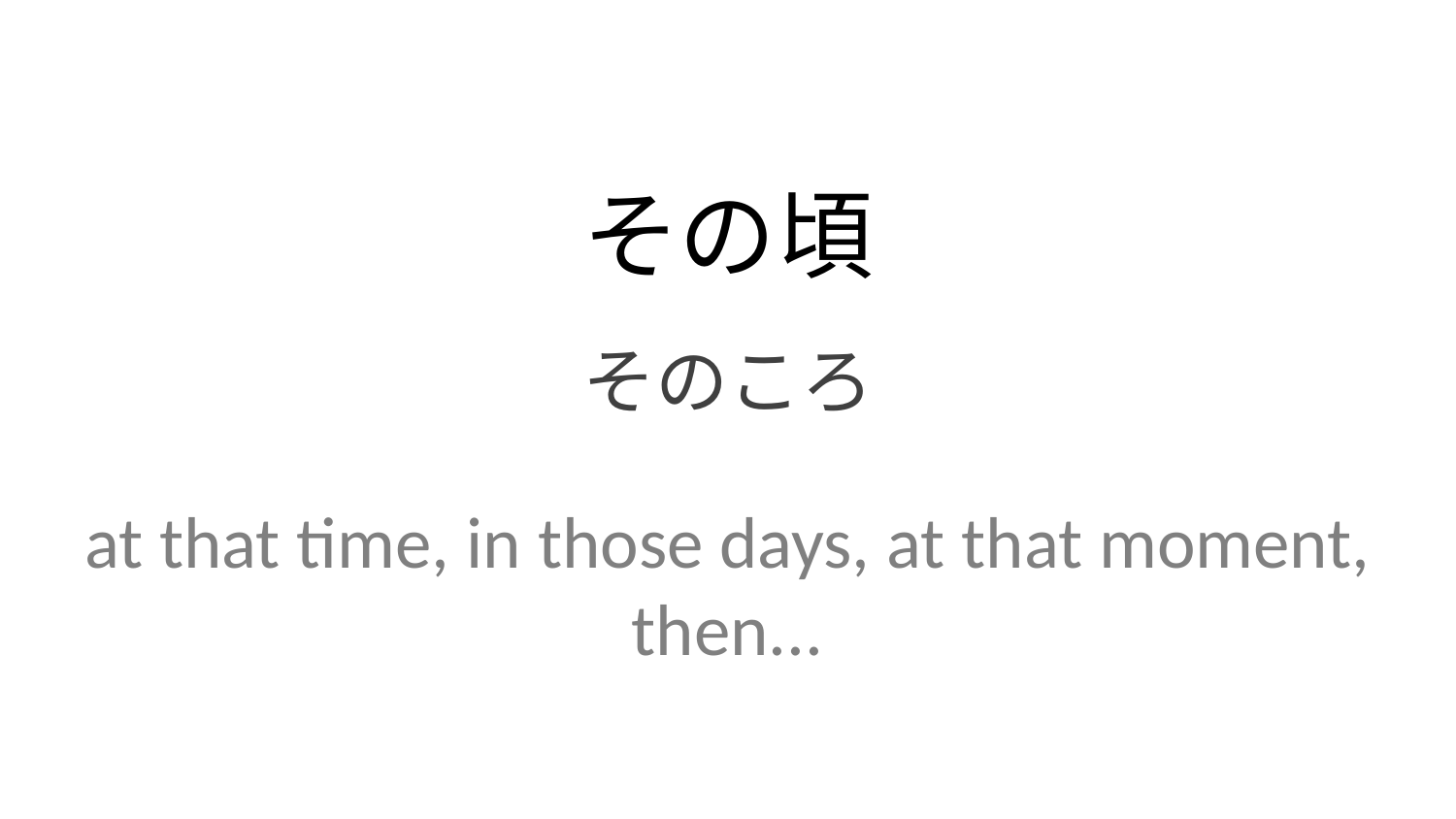

その頃

そのころ
at that time, in those days, at that moment, then...